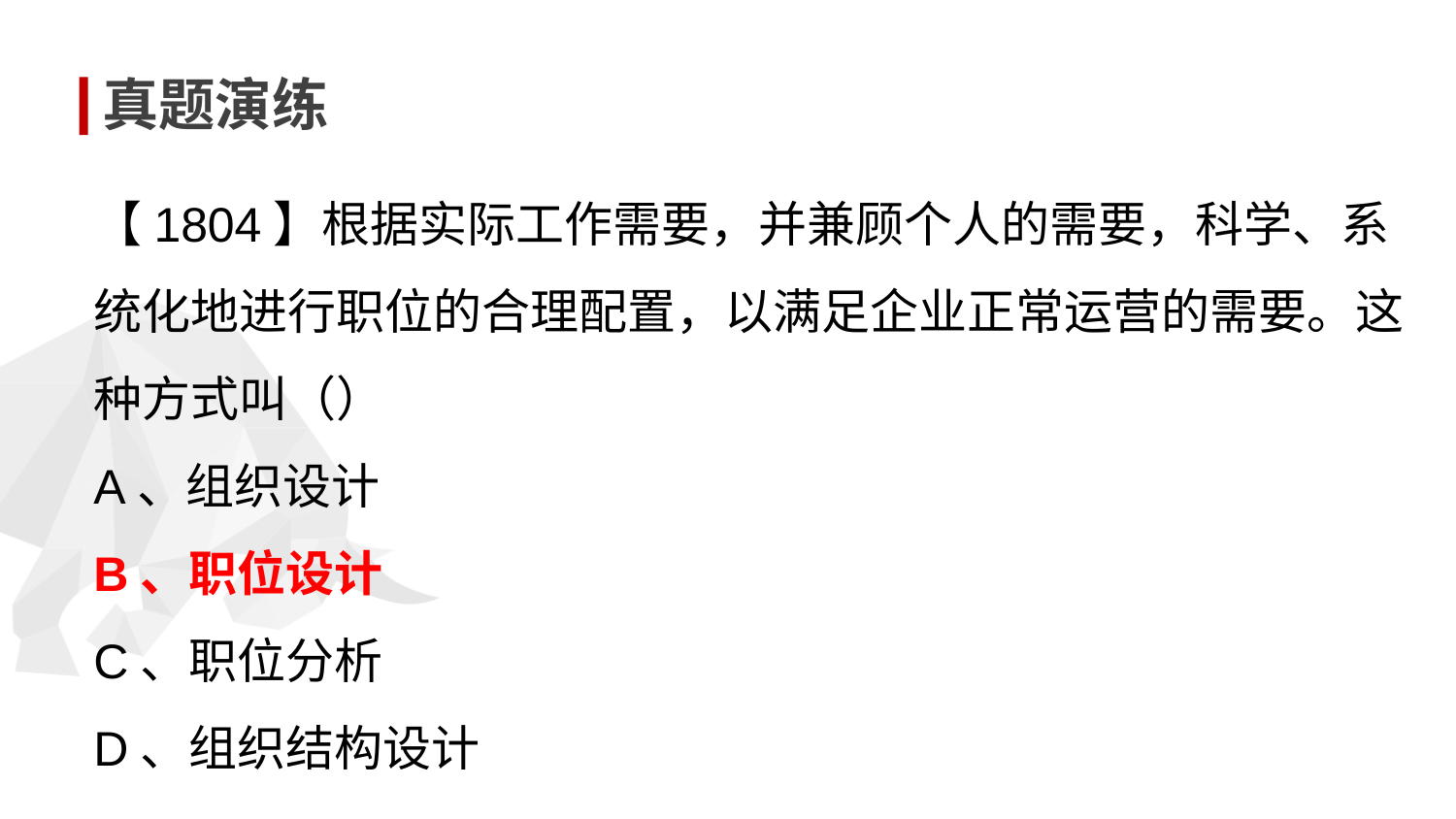

真题演练
【1804】根据实际工作需要，并兼顾个人的需要，科学、系统化地进行职位的合理配置，以满足企业正常运营的需要。这种方式叫（）
A、组织设计
B、职位设计
C、职位分析
D、组织结构设计